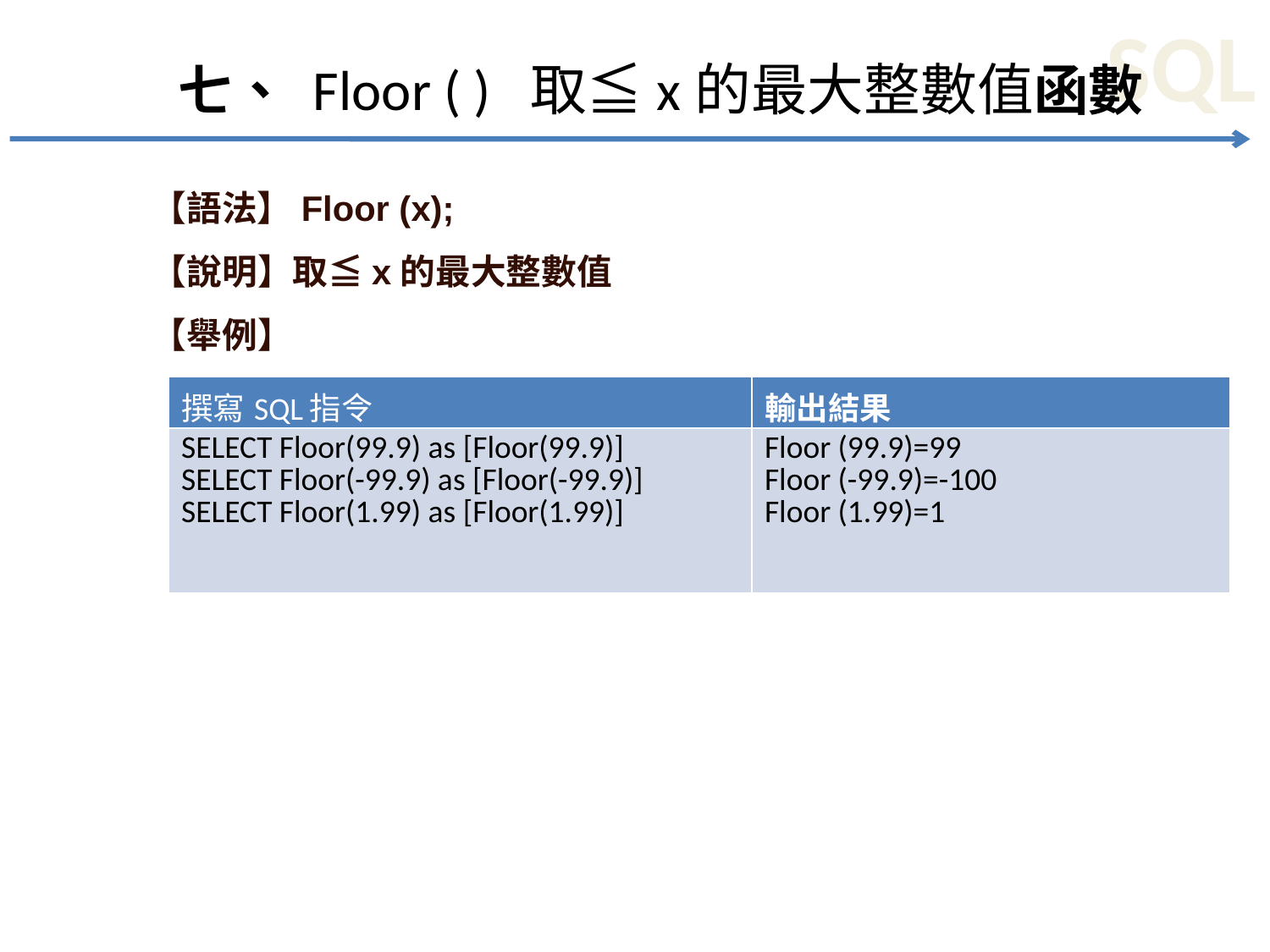

# 七、 Floor ( )  取≦x的最大整數值函數
【語法】Floor (x);
【說明】取≦x的最大整數值
【舉例】
| 撰寫SQL指令 | 輸出結果 |
| --- | --- |
| SELECT Floor(99.9) as [Floor(99.9)] SELECT Floor(-99.9) as [Floor(-99.9)] SELECT Floor(1.99) as [Floor(1.99)] | Floor (99.9)=99 Floor (-99.9)=-100 Floor (1.99)=1 |